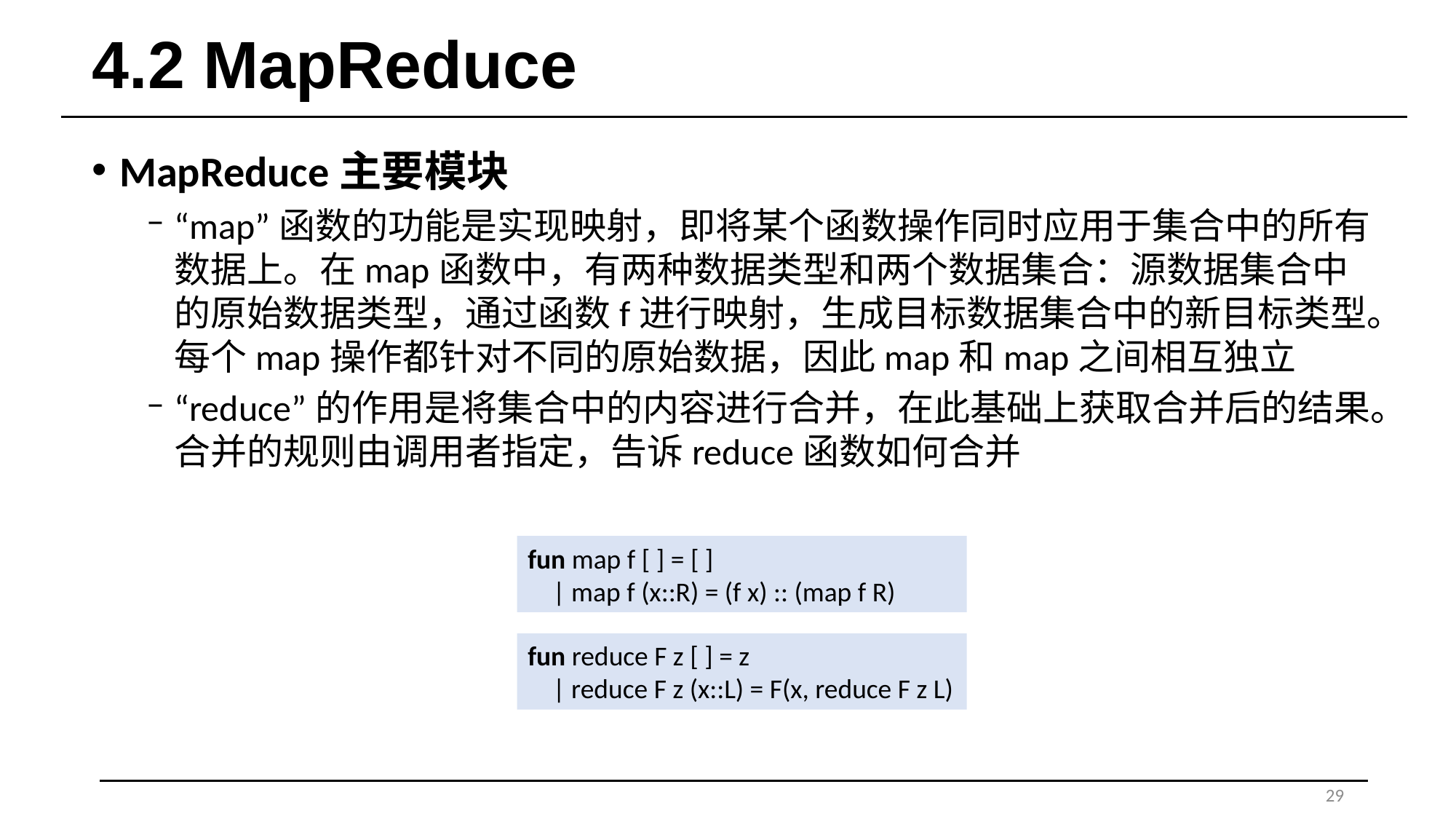

# 4.2 MapReduce
MapReduce主要模块
“map”函数的功能是实现映射，即将某个函数操作同时应用于集合中的所有数据上。在map函数中，有两种数据类型和两个数据集合：源数据集合中的原始数据类型，通过函数f进行映射，生成目标数据集合中的新目标类型。每个map操作都针对不同的原始数据，因此map和map之间相互独立
“reduce”的作用是将集合中的内容进行合并，在此基础上获取合并后的结果。合并的规则由调用者指定，告诉reduce函数如何合并
fun map f [ ] = [ ]
    | map f (x::R) = (f x) :: (map f R)
fun reduce F z [ ] = z
    | reduce F z (x::L) = F(x, reduce F z L)
29